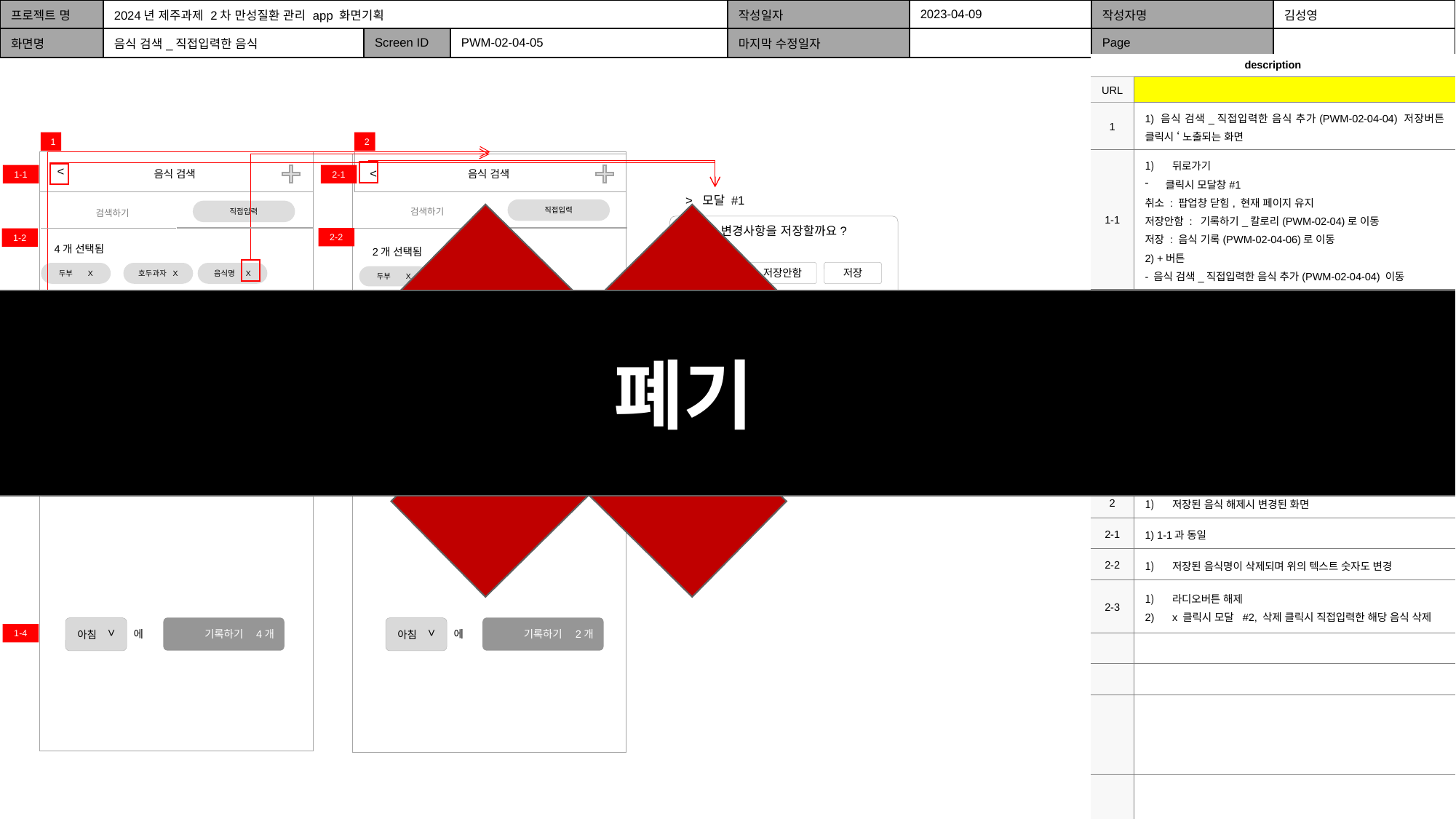

| 프로젝트 명 | 2024년 제주과제 2차 만성질환 관리 app 화면기획 |  |  | 작성일자 | 2023-04-09 | 작성자명 | 김성영 |
| --- | --- | --- | --- | --- | --- | --- | --- |
| 화면명 | 음식 검색\_직접입력한 음식 | Screen ID | PWM-02-04-05 | 마지막 수정일자 |  | Page |  |
| description |  |
| --- | --- |
| URL |  |
| 1 | 1) 음식 검색\_직접입력한 음식 추가(PWM-02-04-04) 저장버튼 클릭시 ‘ 노출되는 화면 |
| 1-1 | 뒤로가기 클릭시 모달창#1 취소 : 팝업창 닫힘, 현재 페이지 유지 저장안함 : 기록하기\_칼로리(PWM-02-04)로 이동 저장 : 음식 기록(PWM-02-04-06)로 이동 2) +버튼 - 음식 검색\_직접입력한 음식 추가(PWM-02-04-04) 이동 |
| 1-2 | 검색하기와 직접입력에서 저장한 음식명 총 노출 내 음식 목록의 X 클릭시 2번 페이지로 화면 변경 |
| 1-3 | 음식 검색\_직접입력한 음식 추가에서 저장한 목록이 노출되며 라디오버튼 해제시 2번 페이지로 화면 변경 |
| 1-4 | 드롭다운 클릭시 모달#1 기록하기 - 선택된 음식 개수 표시 터치시 음식 기록(PWM-02-04-06)으로 이동 3) 선택된 음식이 없으면 1-4영역 없음 |
| 2 | 저장된 음식 해제시 변경된 화면 |
| 2-1 | 1) 1-1과 동일 |
| 2-2 | 저장된 음식명이 삭제되며 위의 텍스트 숫자도 변경 |
| 2-3 | 라디오버튼 해제 x 클릭시 모달 #2, 삭제 클릭시 직접입력한 해당 음식 삭제 |
|  |  |
|  |  |
|  |  |
|  |  |
|  |  |
|  |  |

1
2

<
<

음식 검색
음식 검색

1-1
2-1
>  모달 #1
직접입력
검색하기
직접입력
검색하기
변경사항을 저장할까요?
2-2
1-2
4개 선택됨
2개 선택됨

취소
저장안함
저장
두부      X
호두과자  X
음식명    X
두부      X
호두과자  X
폐기
음식명 1      X
직접입력한 음식
2-3
음식명

직접입력한 음식
X
1-3

>   모달 #2

이 음식을 삭제할까요?
음식명

100 kcal, 1 인분(10g)
음식명1
X

취소
확인

음식명1

50 kcal, 1 인분(8g)
기록하기
기록하기
아침
아침
<
<
4개
2개
에
에
1-4